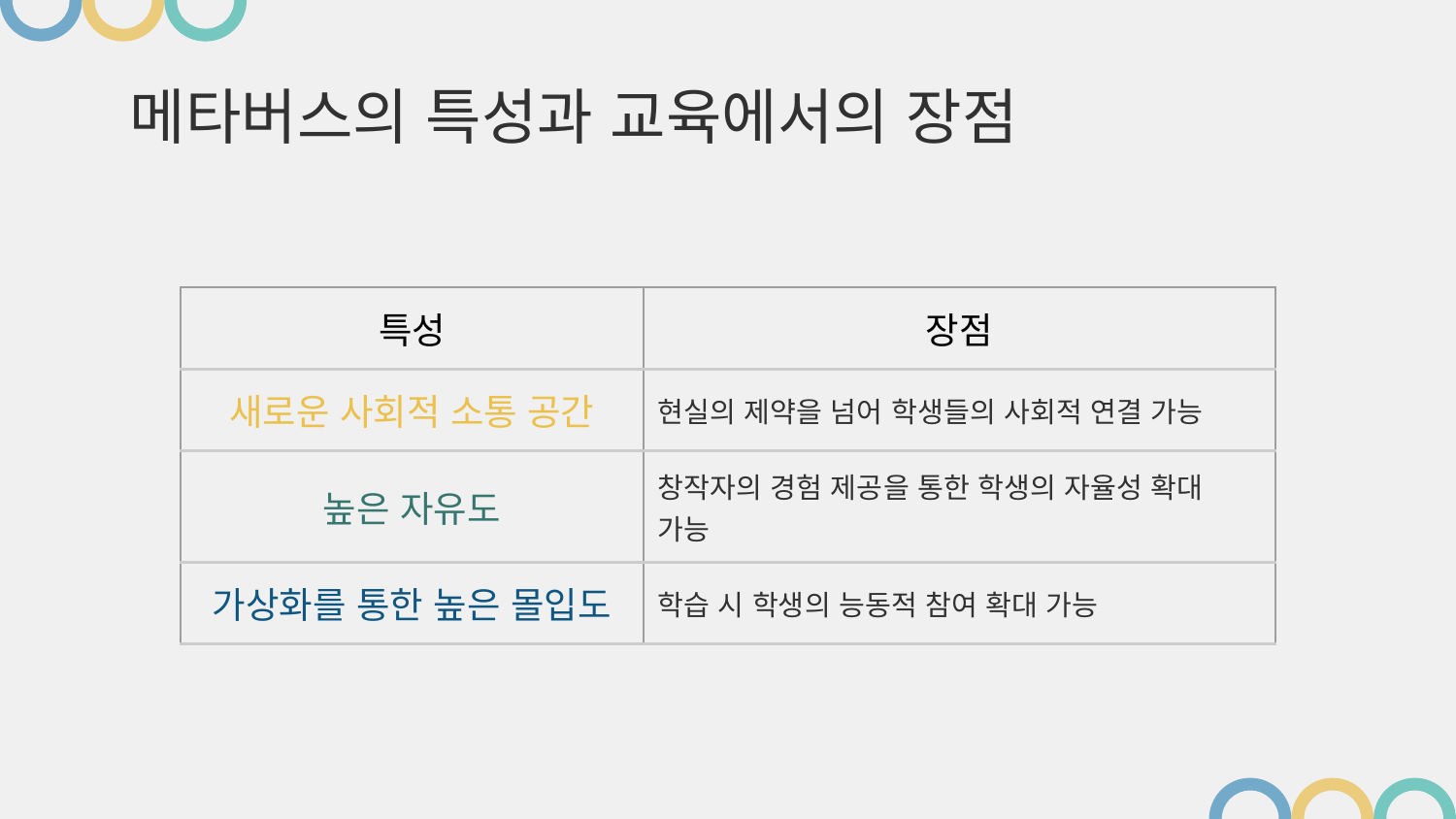

# 메타버스의 특성과 교육에서의 장점
| 특성 | 장점 |
| --- | --- |
| 새로운 사회적 소통 공간 | 현실의 제약을 넘어 학생들의 사회적 연결 가능 |
| 높은 자유도 | 창작자의 경험 제공을 통한 학생의 자율성 확대 가능 |
| 가상화를 통한 높은 몰입도 | 학습 시 학생의 능동적 참여 확대 가능 |